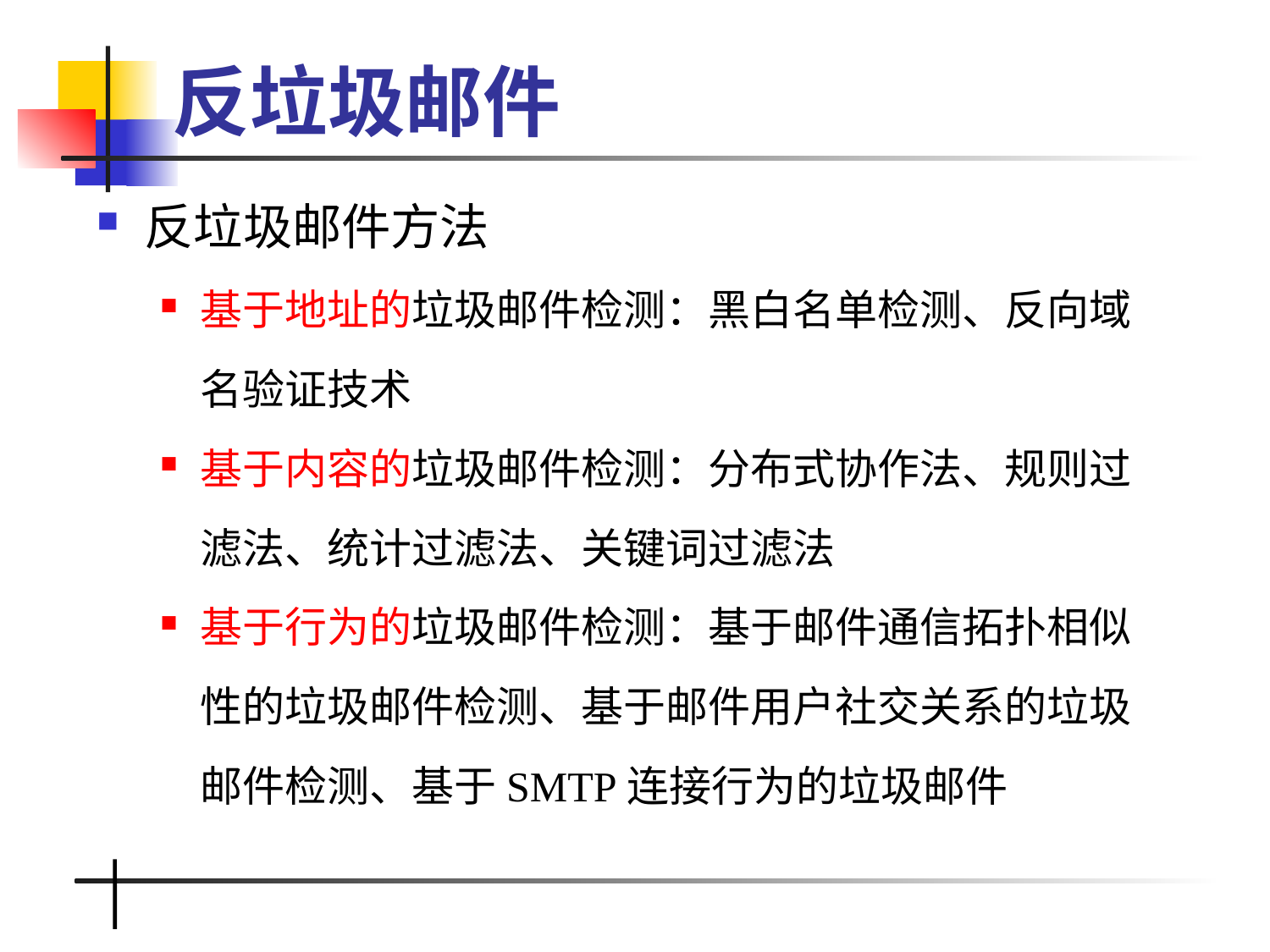

# 反垃圾邮件
反垃圾邮件方法
基于地址的垃圾邮件检测：黑白名单检测、反向域名验证技术
基于内容的垃圾邮件检测：分布式协作法、规则过滤法、统计过滤法、关键词过滤法
基于行为的垃圾邮件检测：基于邮件通信拓扑相似性的垃圾邮件检测、基于邮件用户社交关系的垃圾邮件检测、基于SMTP连接行为的垃圾邮件